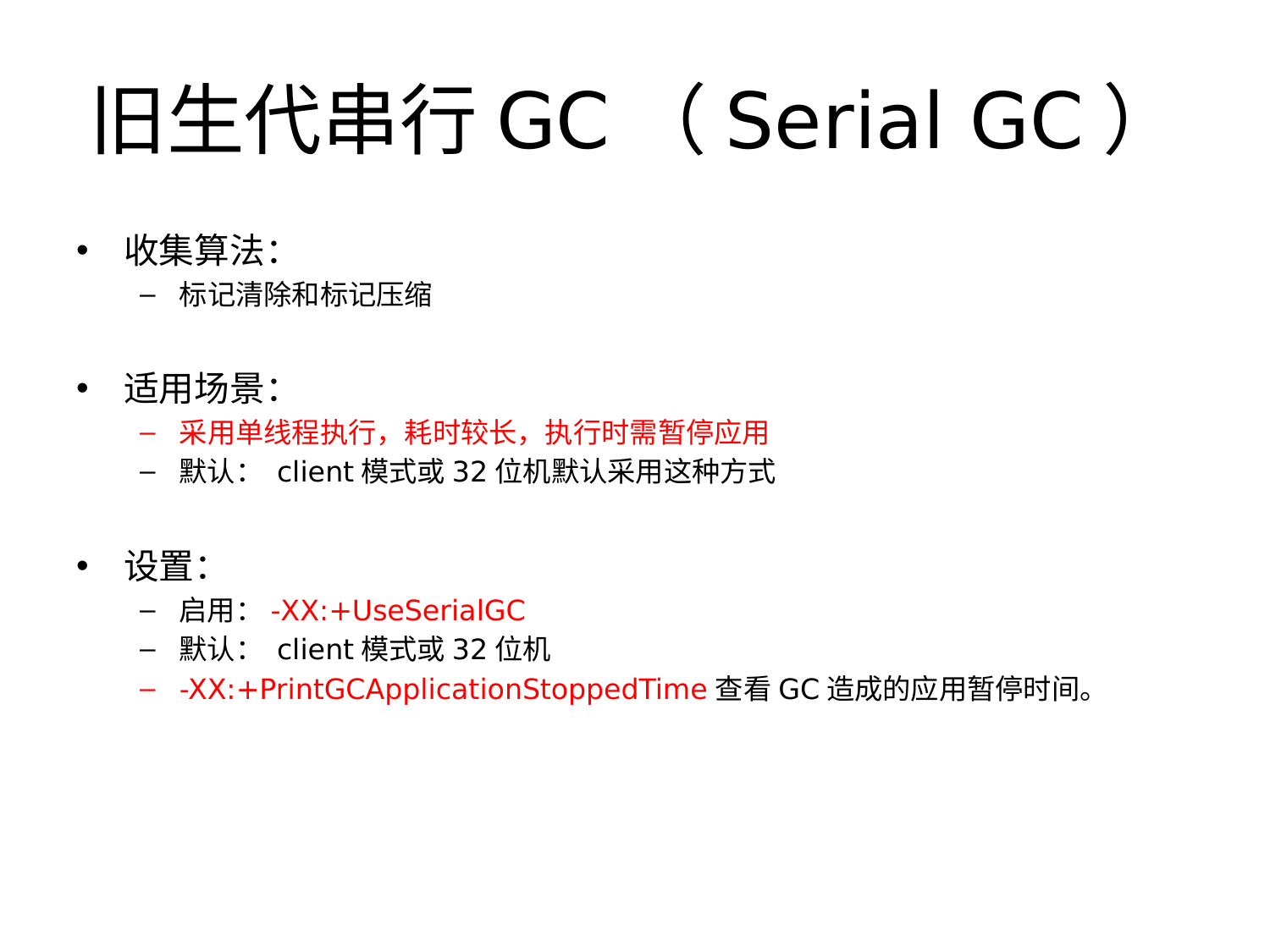

# 旧生代串行GC（Serial GC）
收集算法：
标记清除和标记压缩

适用场景：
采用单线程执行，耗时较长，执行时需暂停应用
默认： client模式或32位机默认采用这种方式

设置：
启用：-XX:+UseSerialGC
默认： client模式或32位机
-XX:+PrintGCApplicationStoppedTime查看GC造成的应用暂停时间。